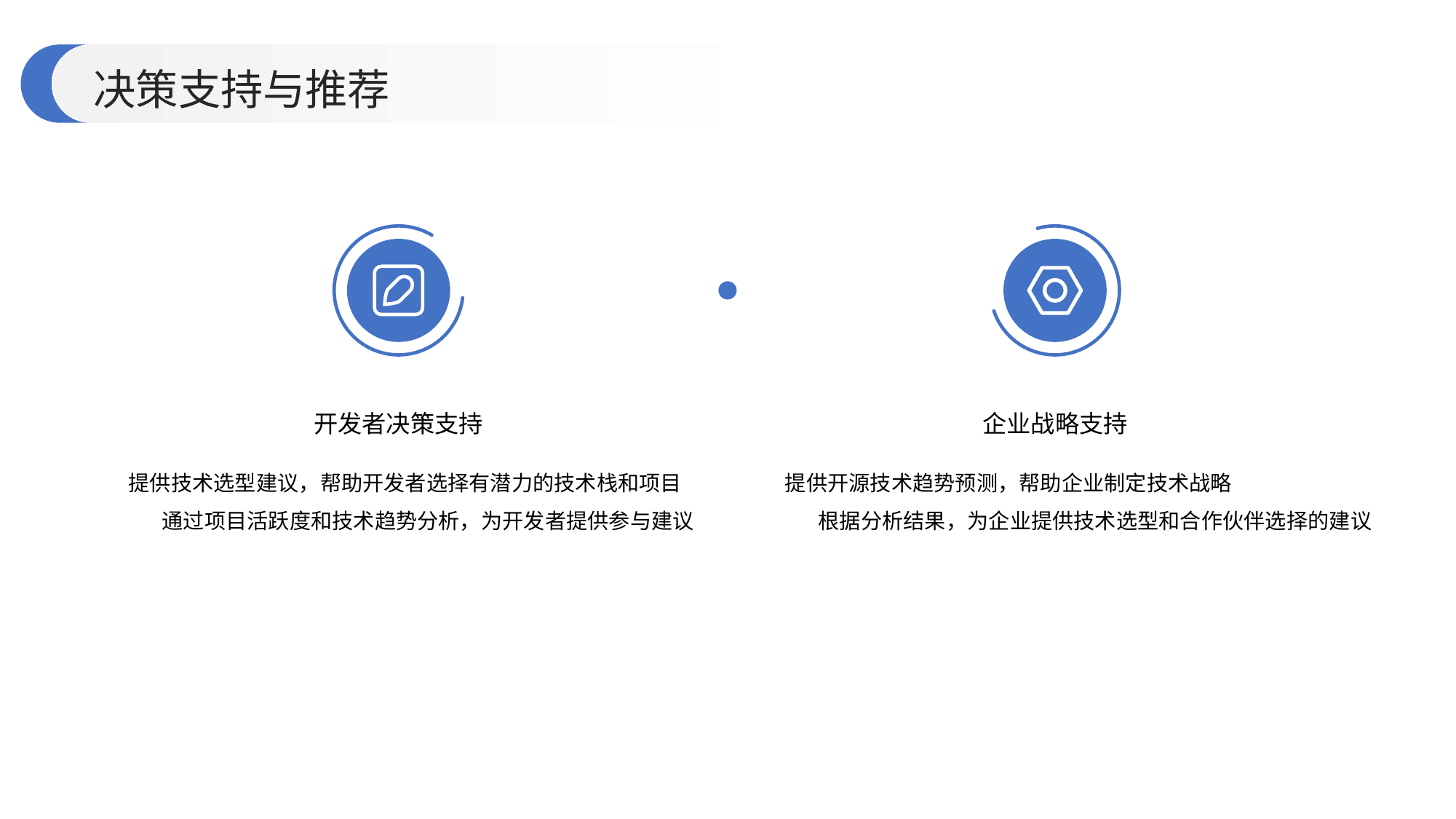

决策支持与推荐

开发者决策支持
企业战略支持
提供技术选型建议，帮助开发者选择有潜力的技术栈和项目
通过项目活跃度和技术趋势分析，为开发者提供参与建议
提供开源技术趋势预测，帮助企业制定技术战略
根据分析结果，为企业提供技术选型和合作伙伴选择的建议